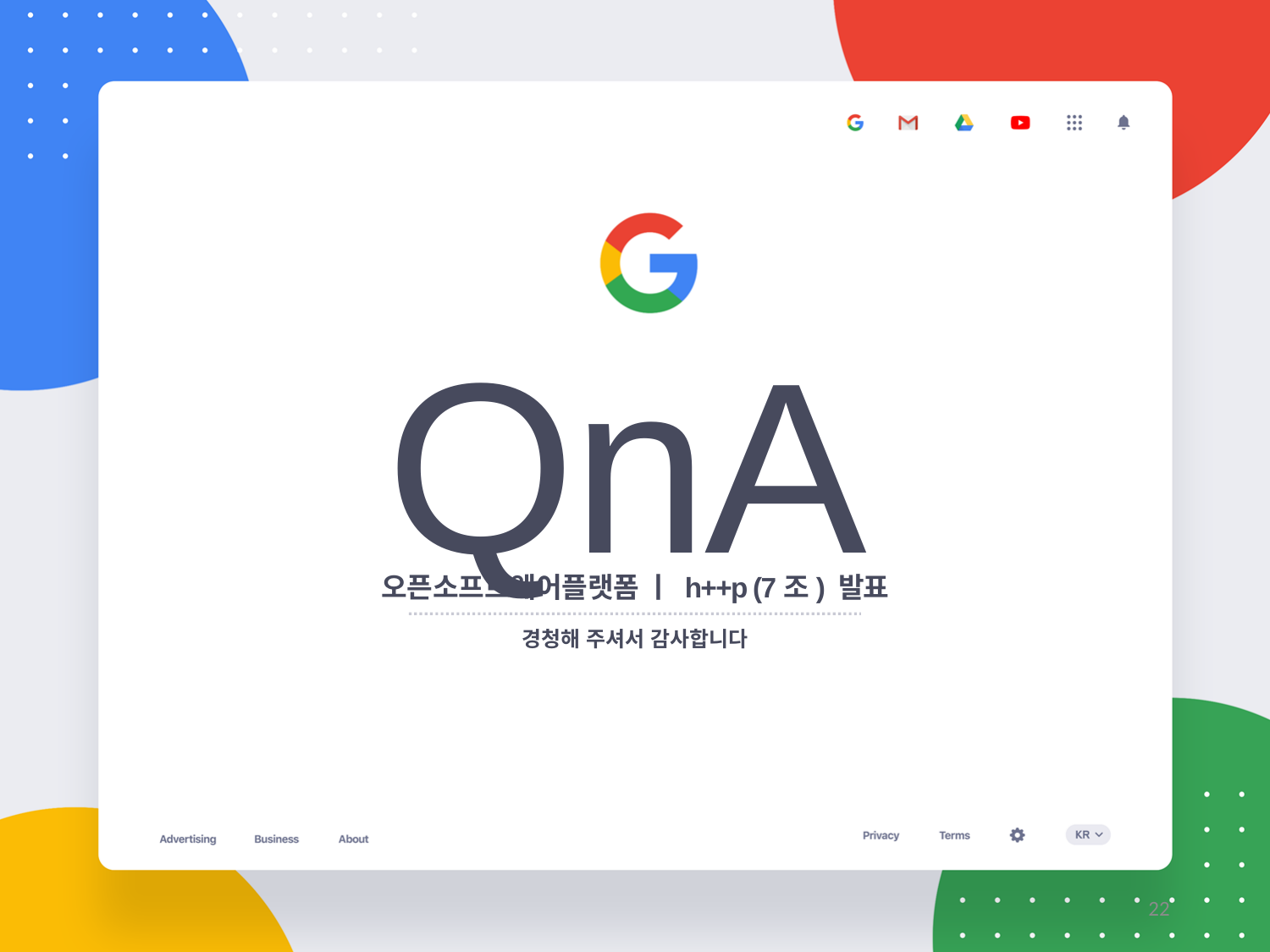

QnA

오픈소프트웨어플랫폼 ㅣ h++p (7조) 발표
경청해 주셔서 감사합니다
22